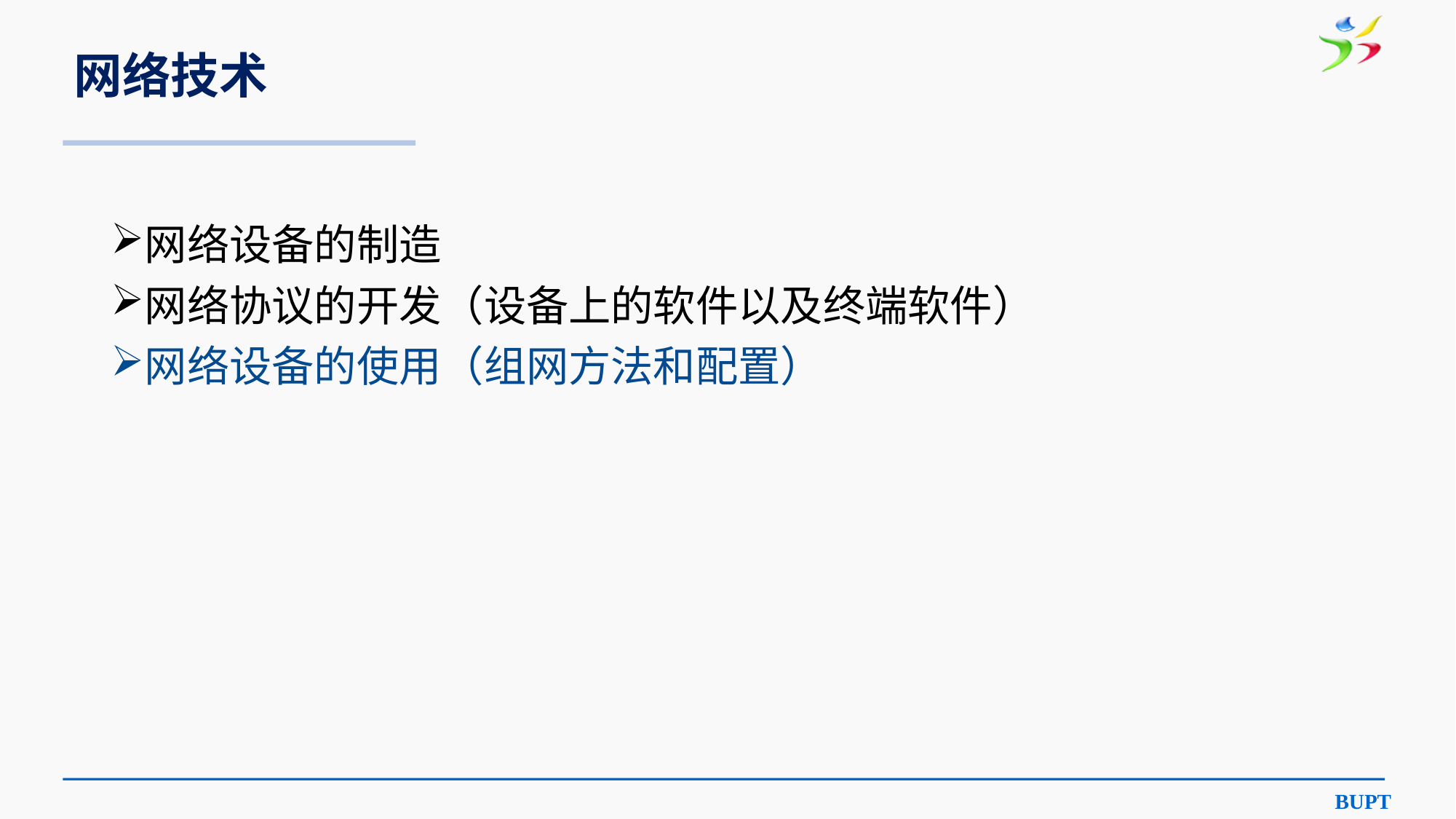

# 网络技术
网络设备的制造
网络协议的开发（设备上的软件以及终端软件）
网络设备的使用（组网方法和配置）